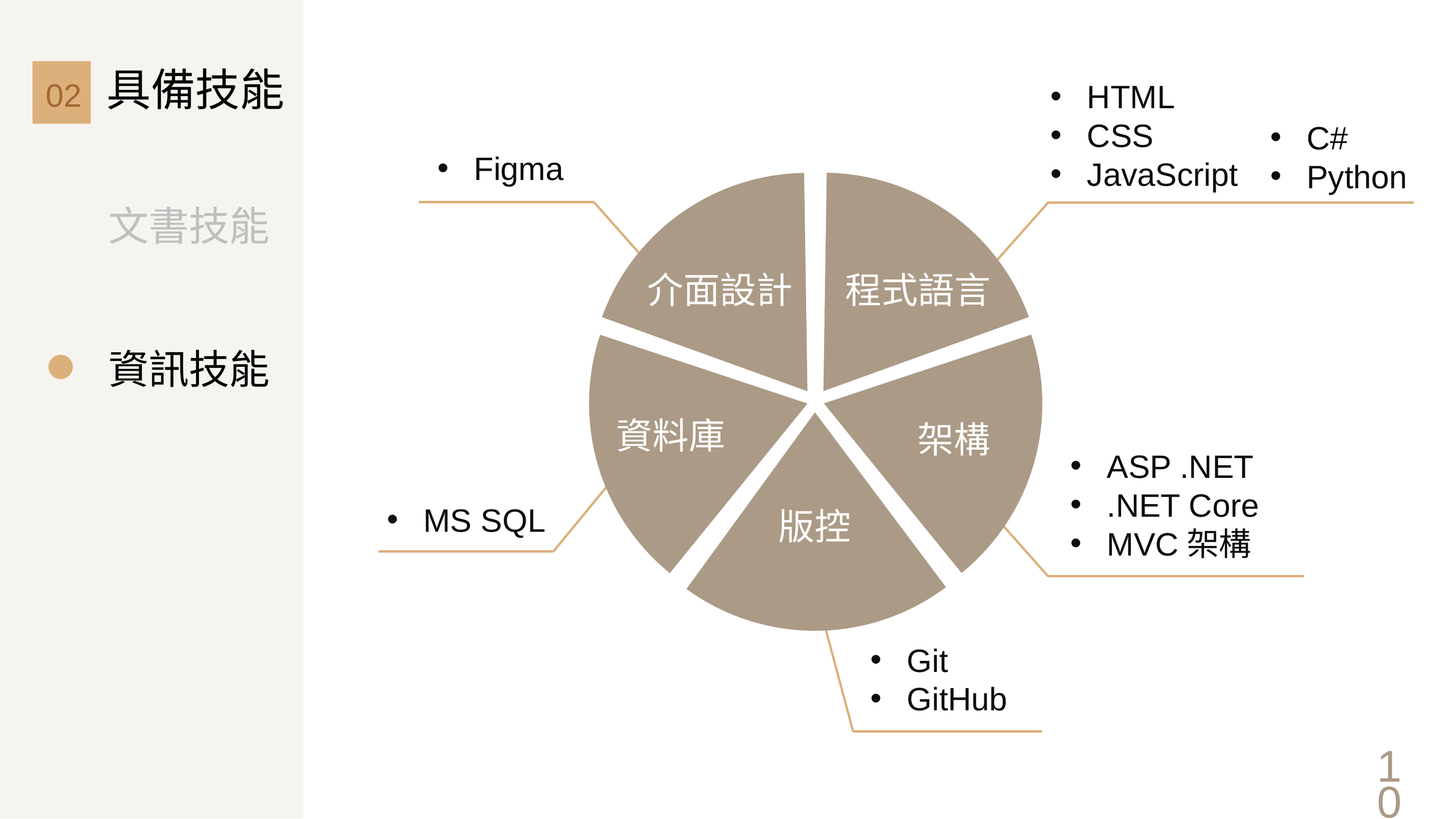

具備技能

02
HTML
CSS
JavaScript
C#
Python
Figma

文書技能
程式語言
介面設計
資訊技能

資料庫
架構
ASP .NET
.NET Core
MVC架構
MS SQL
版控
Git
GitHub
10